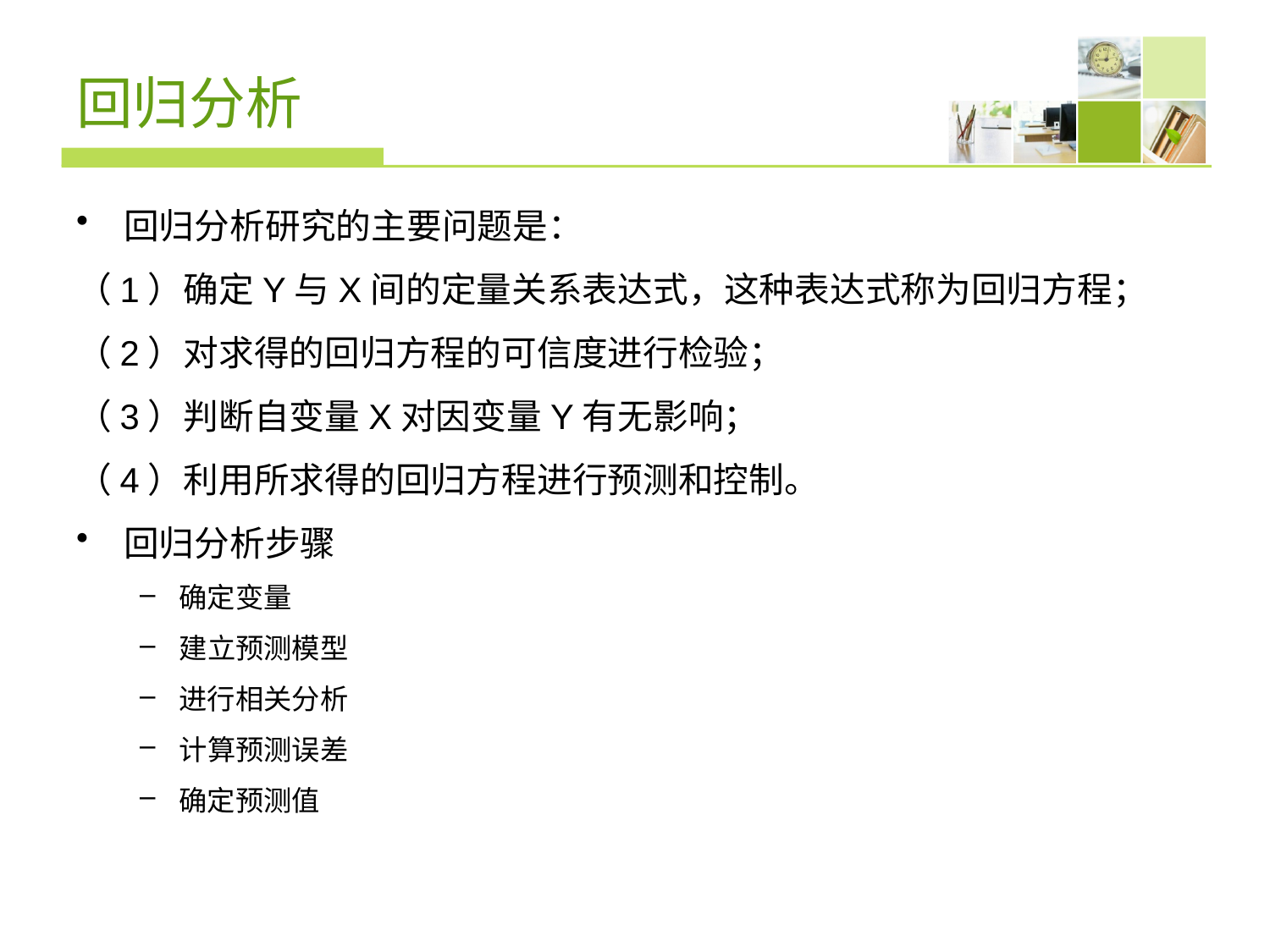

# 回归分析
回归分析研究的主要问题是：
（1）确定Y与X间的定量关系表达式，这种表达式称为回归方程；
（2）对求得的回归方程的可信度进行检验；
（3）判断自变量X对因变量Y有无影响；
（4）利用所求得的回归方程进行预测和控制。
回归分析步骤
确定变量
建立预测模型
进行相关分析
计算预测误差
确定预测值